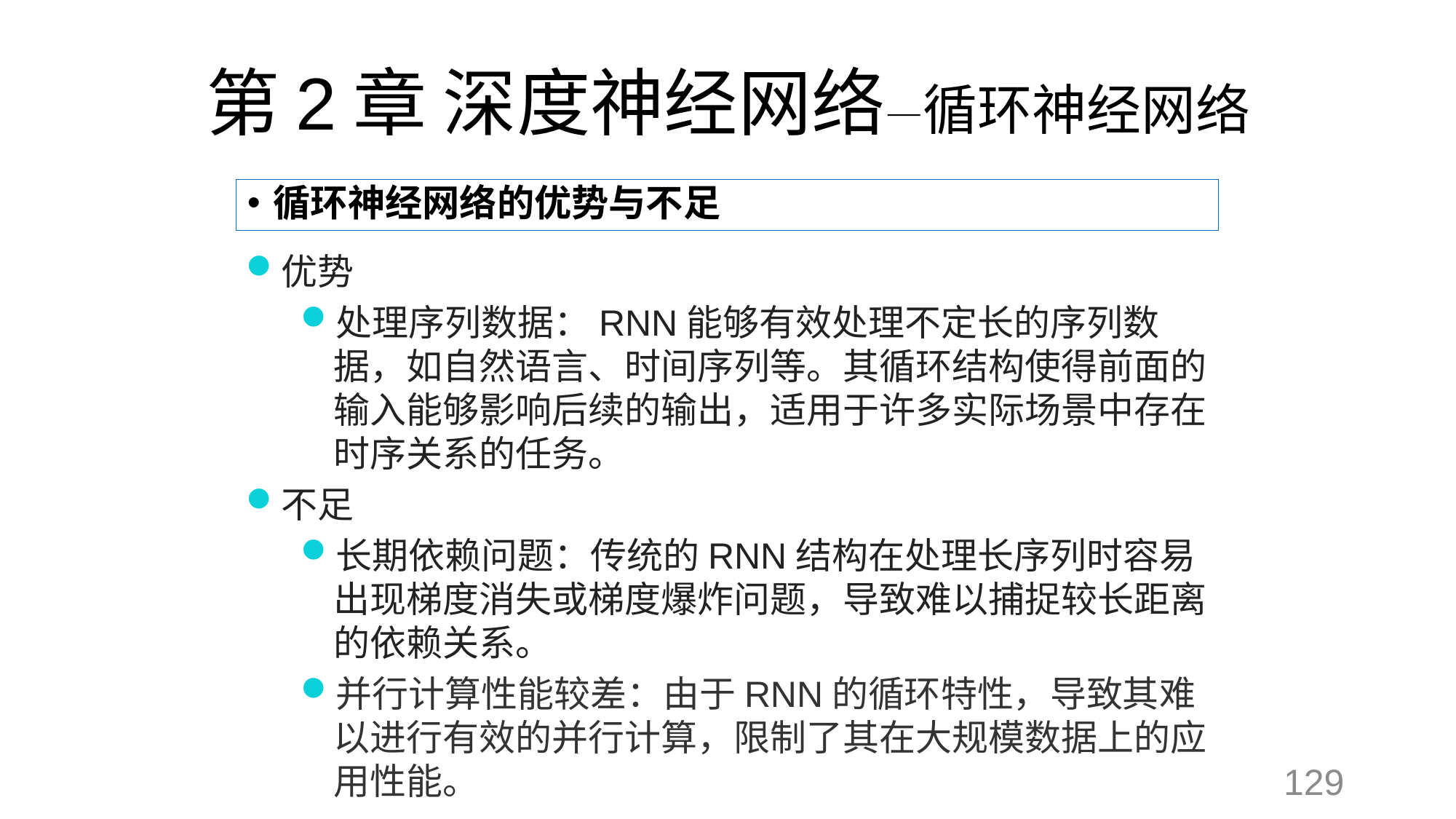

# 第2章 深度神经网络—循环神经网络
循环神经网络的优势与不足

优势
处理序列数据：RNN能够有效处理不定长的序列数据，如自然语言、时间序列等。其循环结构使得前面的输入能够影响后续的输出，适用于许多实际场景中存在时序关系的任务。
不足
长期依赖问题：传统的RNN结构在处理长序列时容易出现梯度消失或梯度爆炸问题，导致难以捕捉较长距离的依赖关系。
并行计算性能较差：由于RNN的循环特性，导致其难以进行有效的并行计算，限制了其在大规模数据上的应用性能。

129